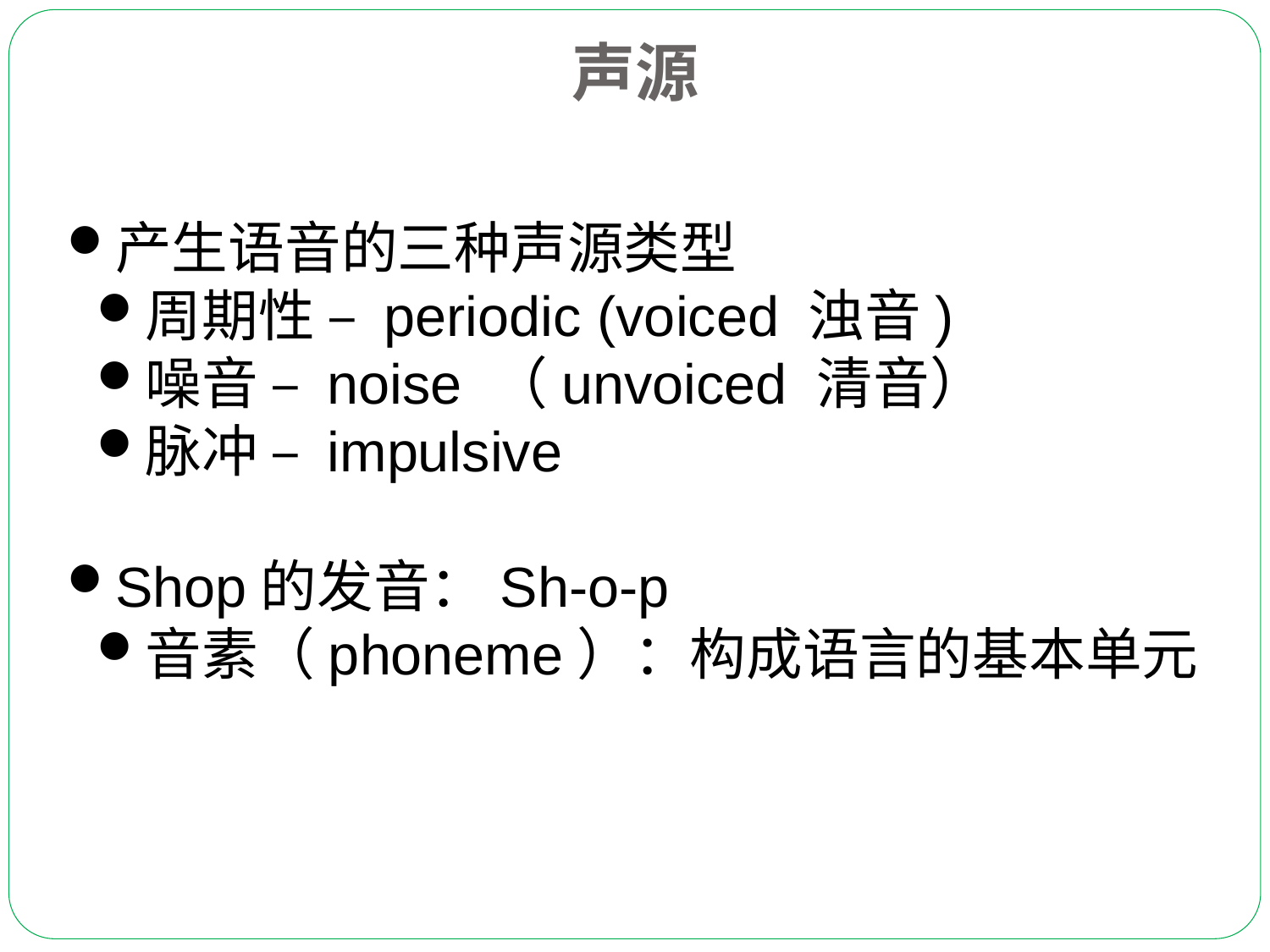

声源
产生语音的三种声源类型
周期性 – periodic (voiced 浊音)
噪音 – noise （unvoiced 清音）
脉冲 – impulsive

Shop的发音：Sh-o-p
音素（phoneme）：构成语言的基本单元